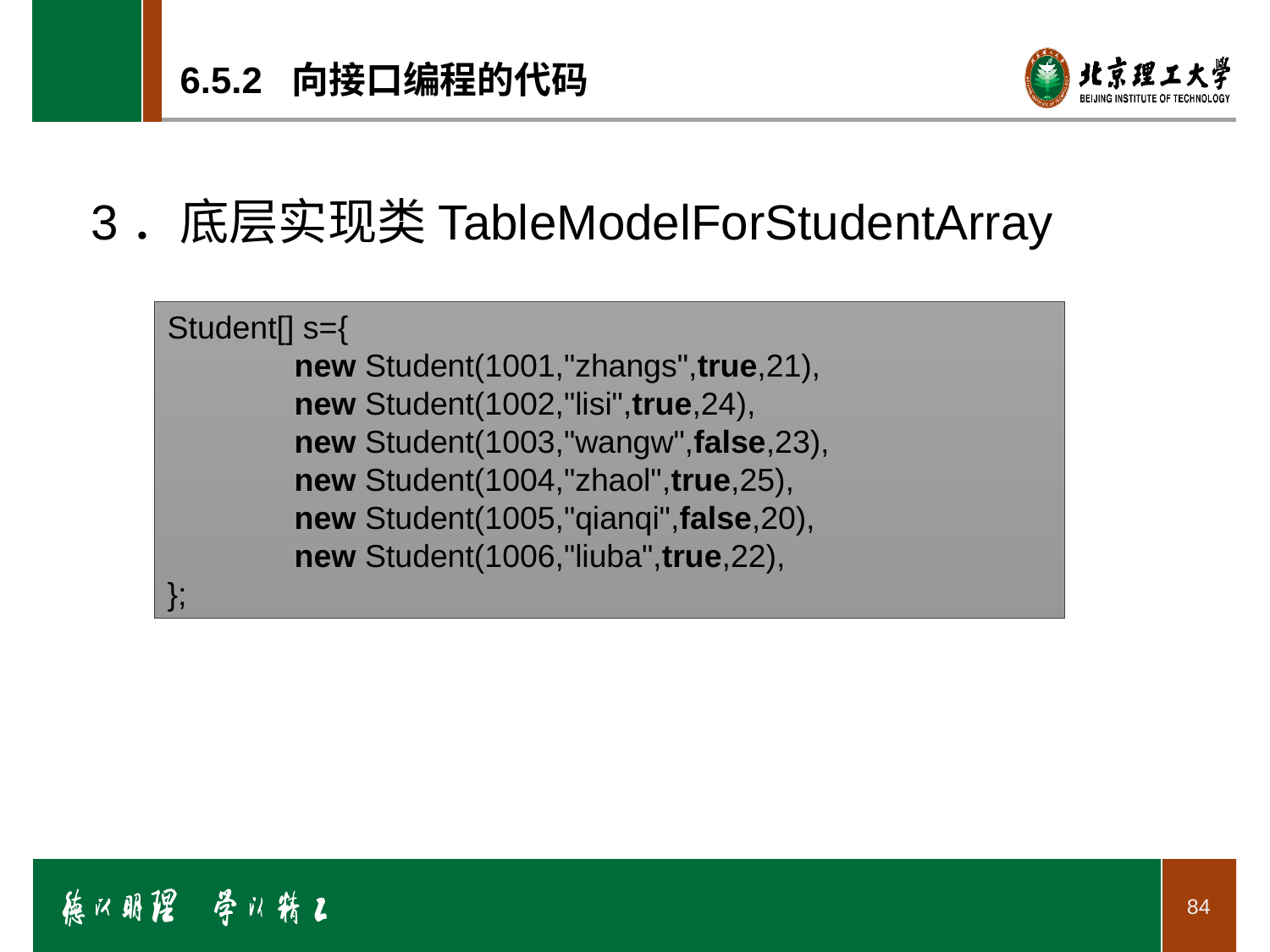

# 6.5.2  向接口编程的代码
3．底层实现类TableModelForStudentArray

Student[] s={
	new Student(1001,"zhangs",true,21),
	new Student(1002,"lisi",true,24),
	new Student(1003,"wangw",false,23),
	new Student(1004,"zhaol",true,25),
	new Student(1005,"qianqi",false,20),
	new Student(1006,"liuba",true,22),
};